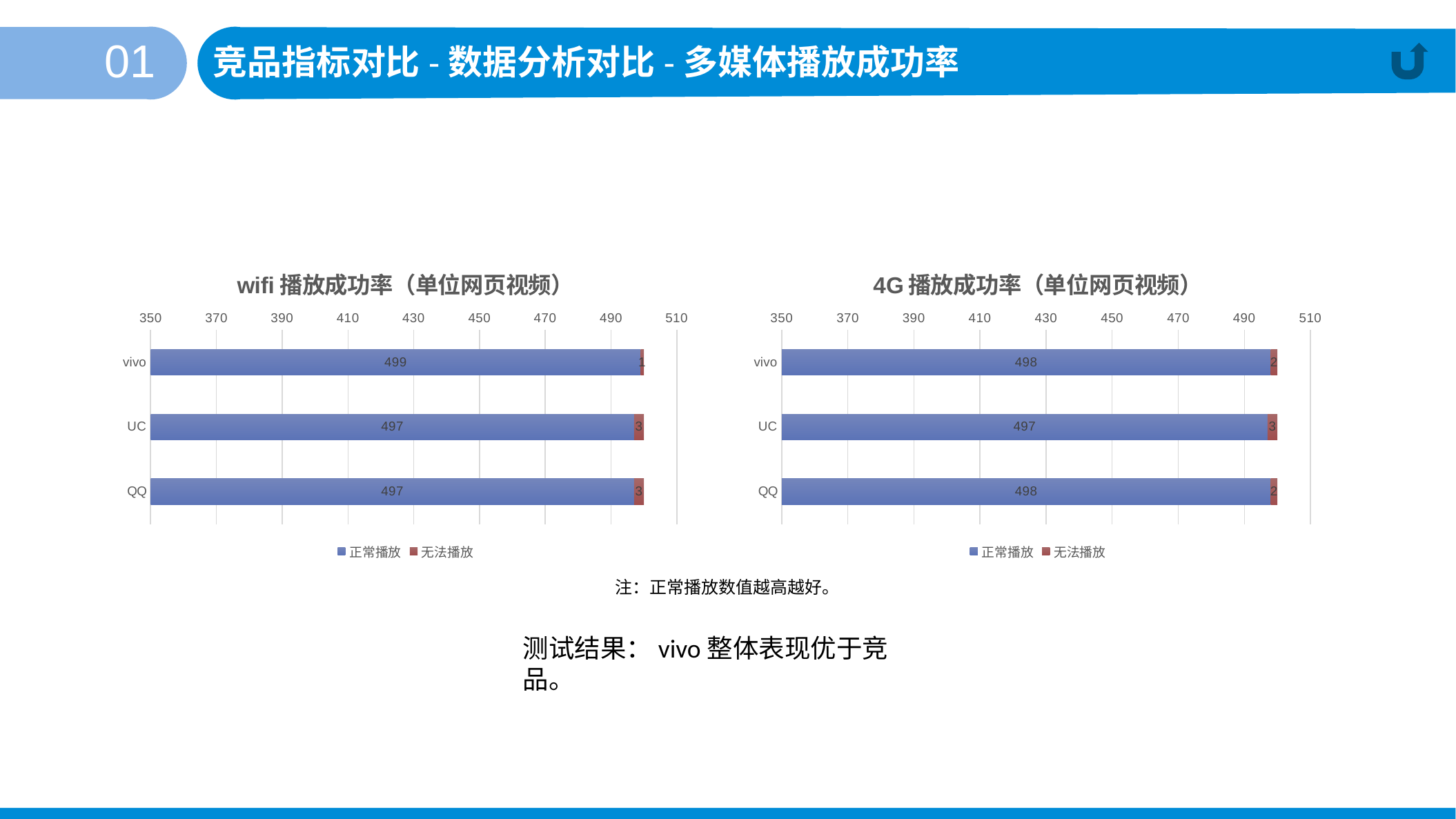

01

竞品指标对比-数据分析对比-多媒体播放成功率

### Chart: wifi播放成功率（单位网页视频）

| Category | 正常播放 | 无法播放 |
|---|---|---|
| vivo | 499.0 | 1.0 |
| UC | 497.0 | 3.0 |
| QQ | 497.0 | 3.0 |

### Chart: 4G播放成功率（单位网页视频）

| Category | 正常播放 | 无法播放 |
|---|---|---|
| vivo | 498.0 | 2.0 |
| UC | 497.0 | 3.0 |
| QQ | 498.0 | 2.0 |
注：正常播放数值越高越好。
测试结果：vivo整体表现优于竞品。